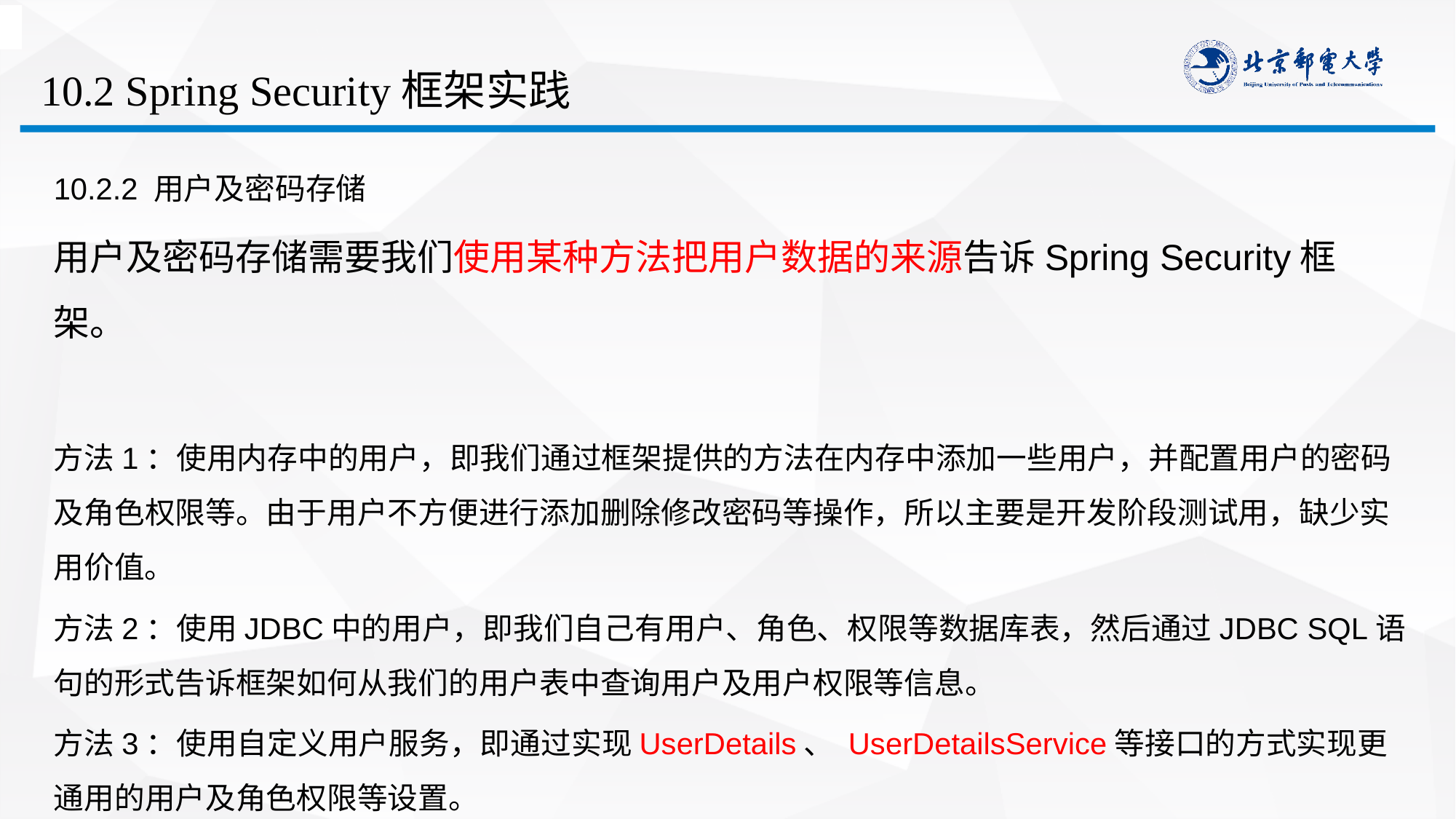

# 10.2 Spring Security框架实践
10.2.2 用户及密码存储
用户及密码存储需要我们使用某种方法把用户数据的来源告诉Spring Security框架。

方法1：使用内存中的用户，即我们通过框架提供的方法在内存中添加一些用户，并配置用户的密码及角色权限等。由于用户不方便进行添加删除修改密码等操作，所以主要是开发阶段测试用，缺少实用价值。
方法2：使用JDBC中的用户，即我们自己有用户、角色、权限等数据库表，然后通过JDBC SQL语句的形式告诉框架如何从我们的用户表中查询用户及用户权限等信息。
方法3：使用自定义用户服务，即通过实现UserDetails、 UserDetailsService等接口的方式实现更通用的用户及角色权限等设置。